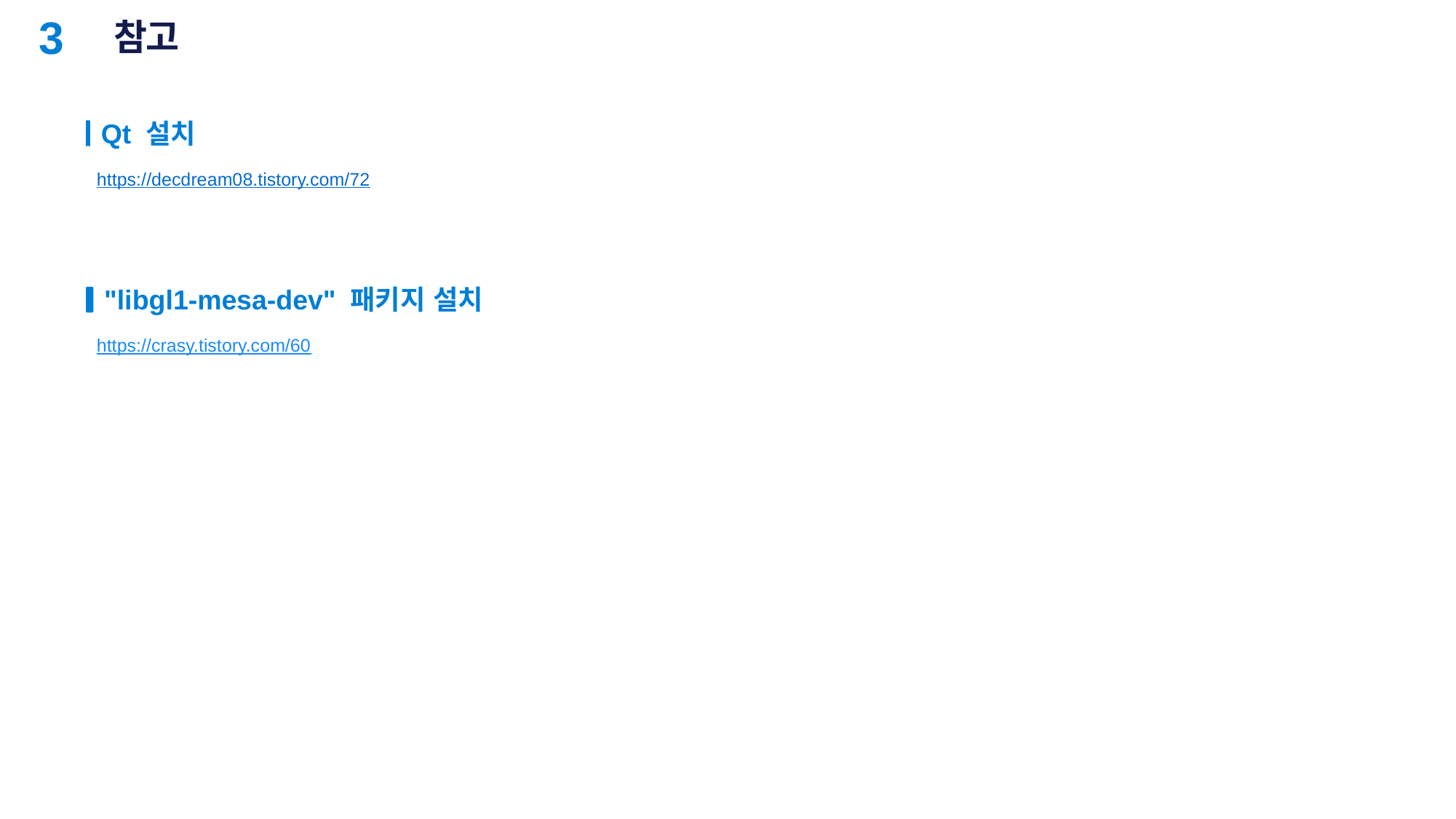

# 참고
3
Qt 설치

https://decdream08.tistory.com/72
"libgl1-mesa-dev" 패키지 설치

https://crasy.tistory.com/60

23